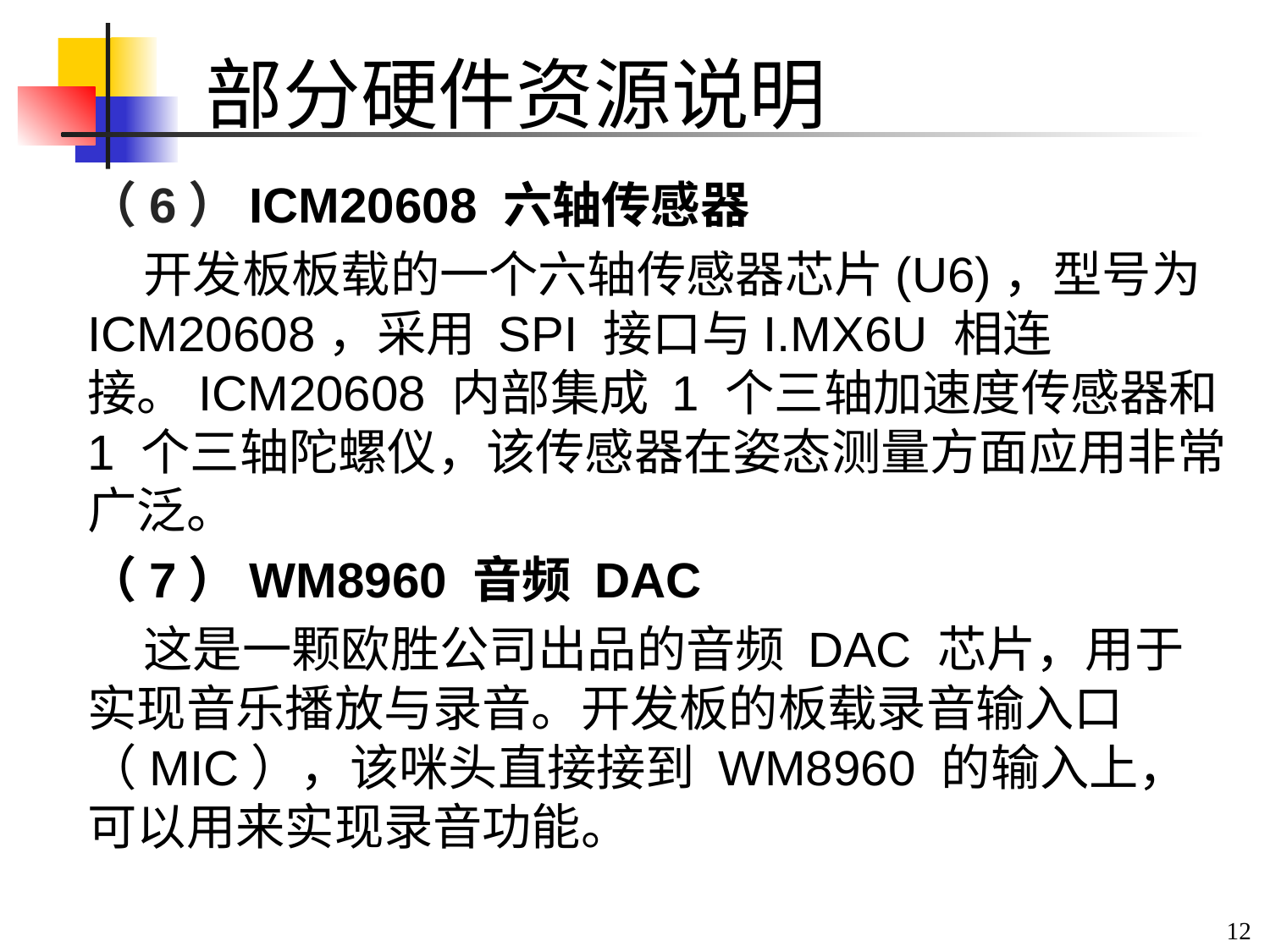

# 部分硬件资源说明
（6）ICM20608 六轴传感器
    开发板板载的一个六轴传感器芯片(U6)，型号为 ICM20608，采用 SPI 接口与I.MX6U 相连接。ICM20608 内部集成 1 个三轴加速度传感器和 1 个三轴陀螺仪，该传感器在姿态测量方面应用非常广泛。
（7）WM8960 音频 DAC
    这是一颗欧胜公司出品的音频 DAC 芯片，用于实现音乐播放与录音。开发板的板载录音输入口（MIC），该咪头直接接到 WM8960 的输入上，可以用来实现录音功能。